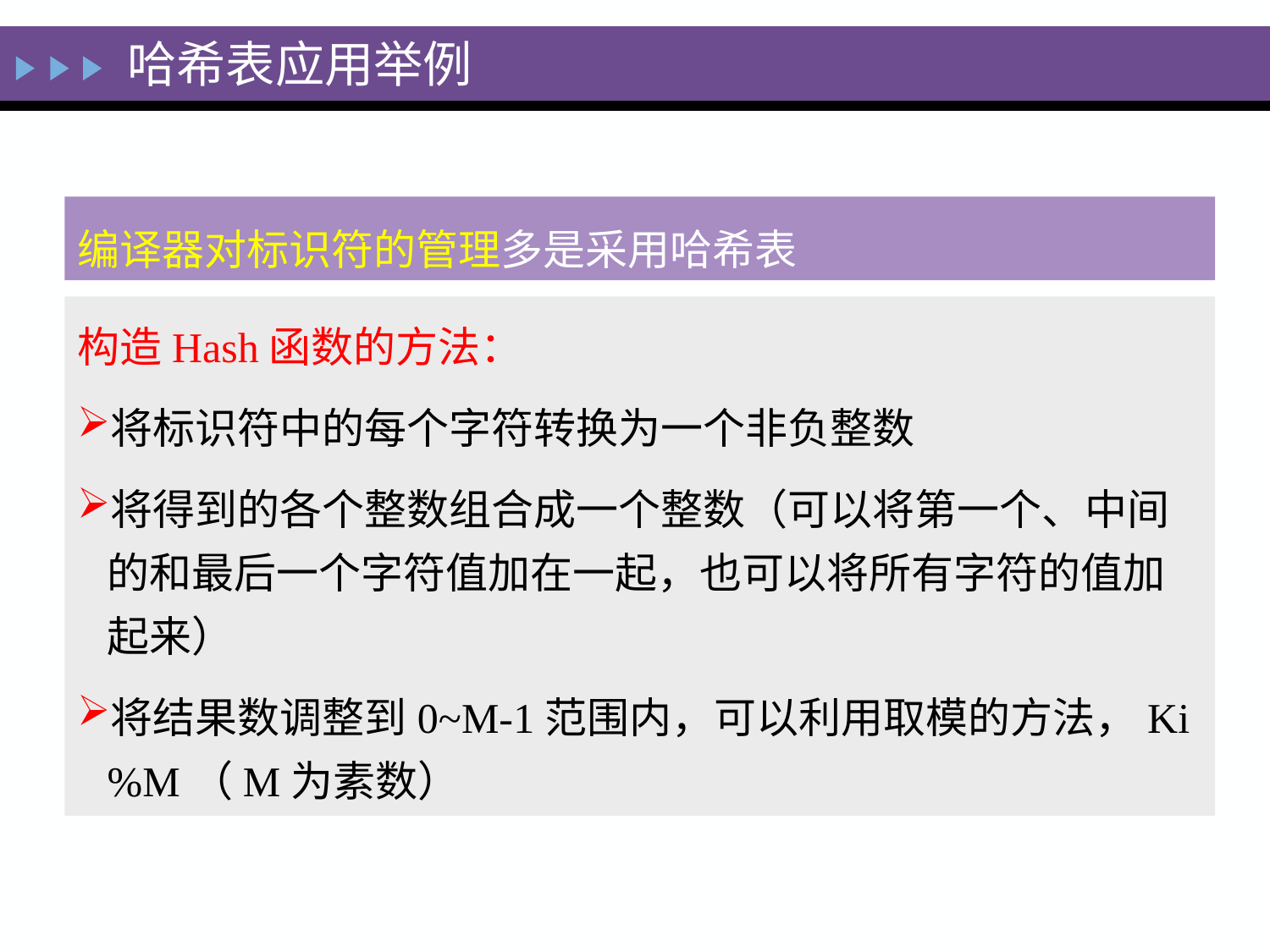

哈希表应用举例
编译器对标识符的管理多是采用哈希表
构造Hash函数的方法：
将标识符中的每个字符转换为一个非负整数
将得到的各个整数组合成一个整数（可以将第一个、中间的和最后一个字符值加在一起，也可以将所有字符的值加起来）
将结果数调整到0~M-1范围内，可以利用取模的方法，Ki%M（M为素数）